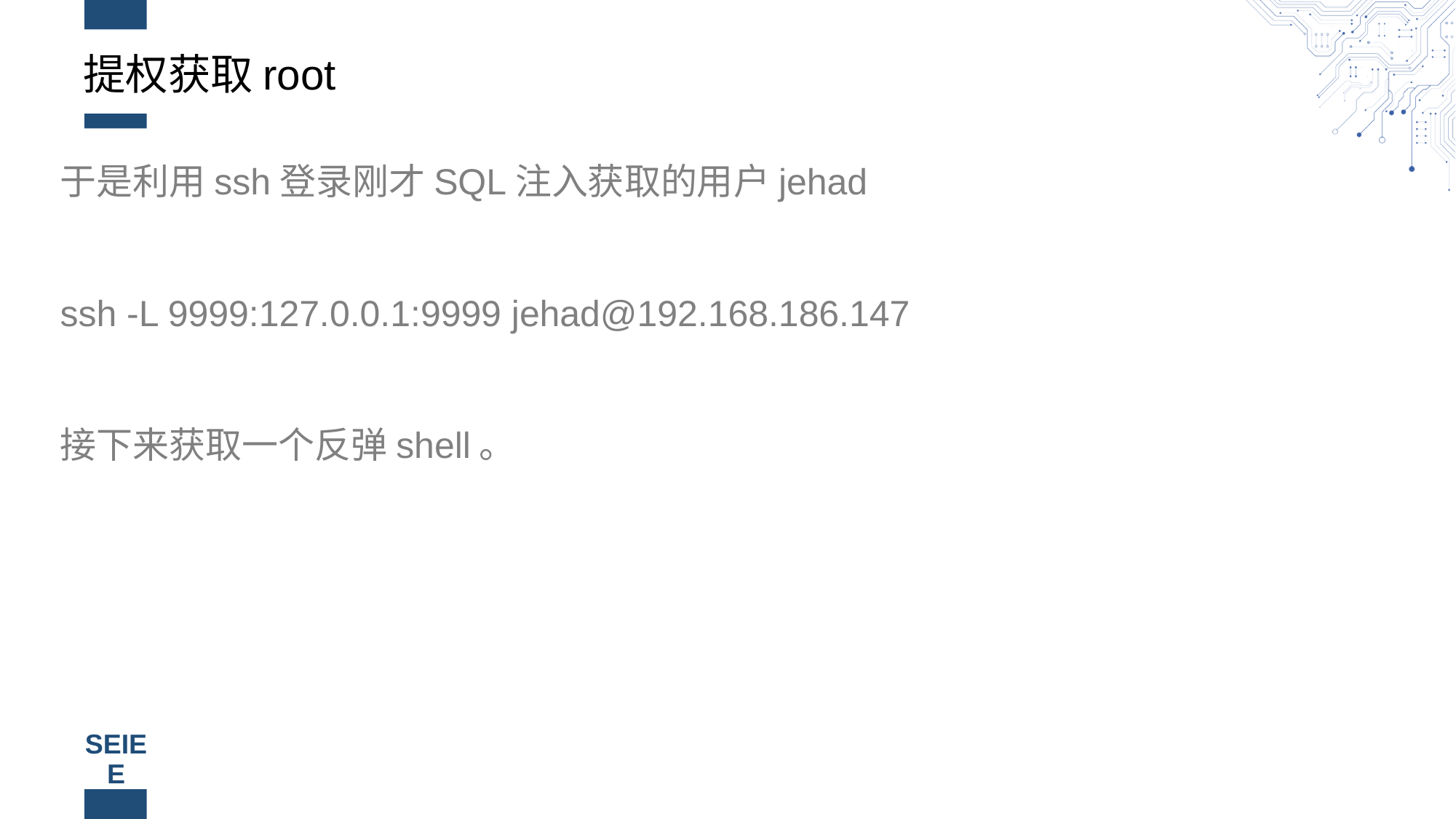

# 提权获取root
于是利用ssh登录刚才SQL注入获取的用户jehad

ssh -L 9999:127.0.0.1:9999 jehad@192.168.186.147

接下来获取一个反弹shell。